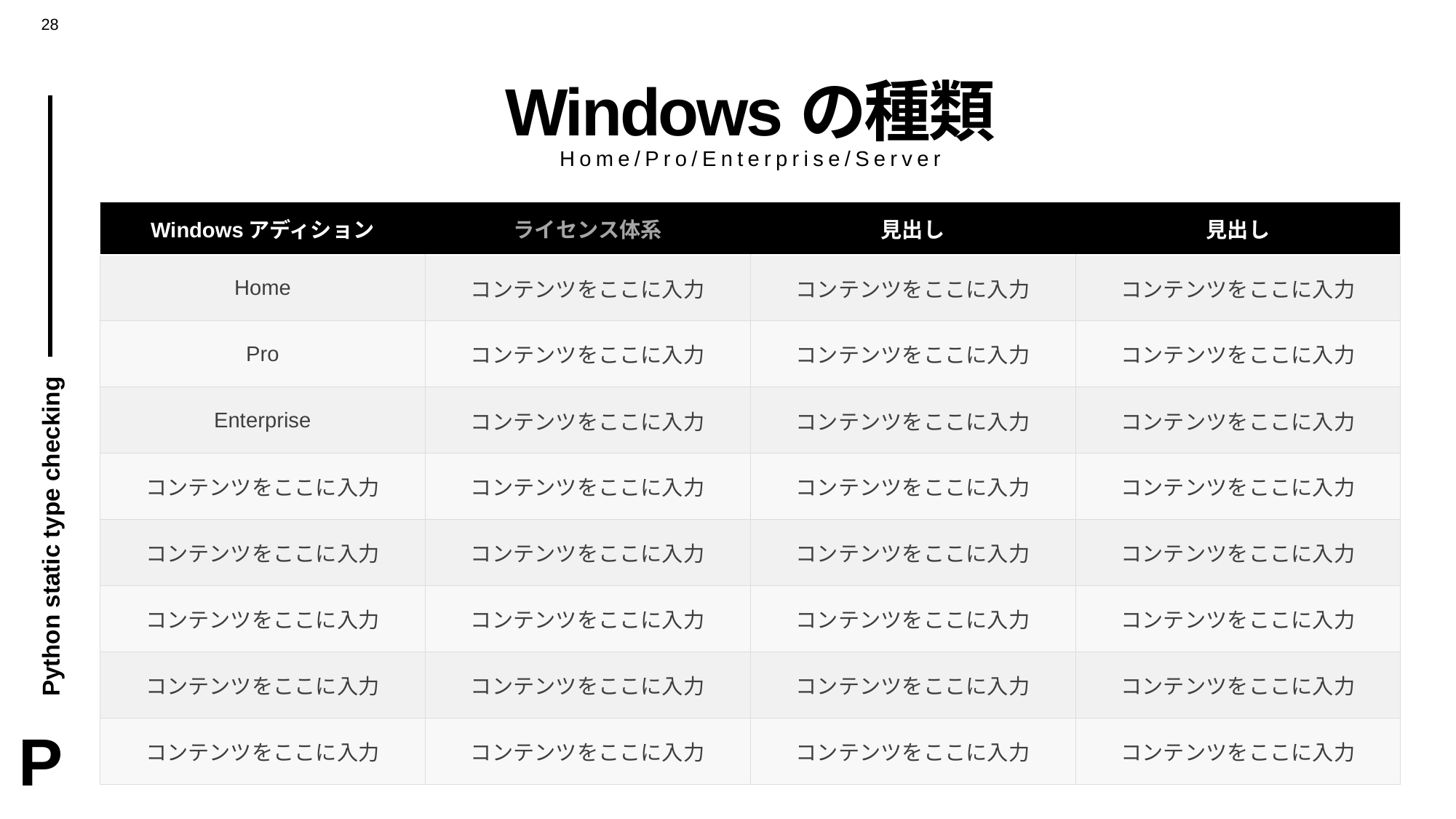

# Windowsの種類
Home/Pro/Enterprise/Server
| Windowsアディション | ライセンス体系 | 見出し | 見出し |
| --- | --- | --- | --- |
| Home | コンテンツをここに入力 | コンテンツをここに入力 | コンテンツをここに入力 |
| Pro | コンテンツをここに入力 | コンテンツをここに入力 | コンテンツをここに入力 |
| Enterprise | コンテンツをここに入力 | コンテンツをここに入力 | コンテンツをここに入力 |
| コンテンツをここに入力 | コンテンツをここに入力 | コンテンツをここに入力 | コンテンツをここに入力 |
| コンテンツをここに入力 | コンテンツをここに入力 | コンテンツをここに入力 | コンテンツをここに入力 |
| コンテンツをここに入力 | コンテンツをここに入力 | コンテンツをここに入力 | コンテンツをここに入力 |
| コンテンツをここに入力 | コンテンツをここに入力 | コンテンツをここに入力 | コンテンツをここに入力 |
| コンテンツをここに入力 | コンテンツをここに入力 | コンテンツをここに入力 | コンテンツをここに入力 |